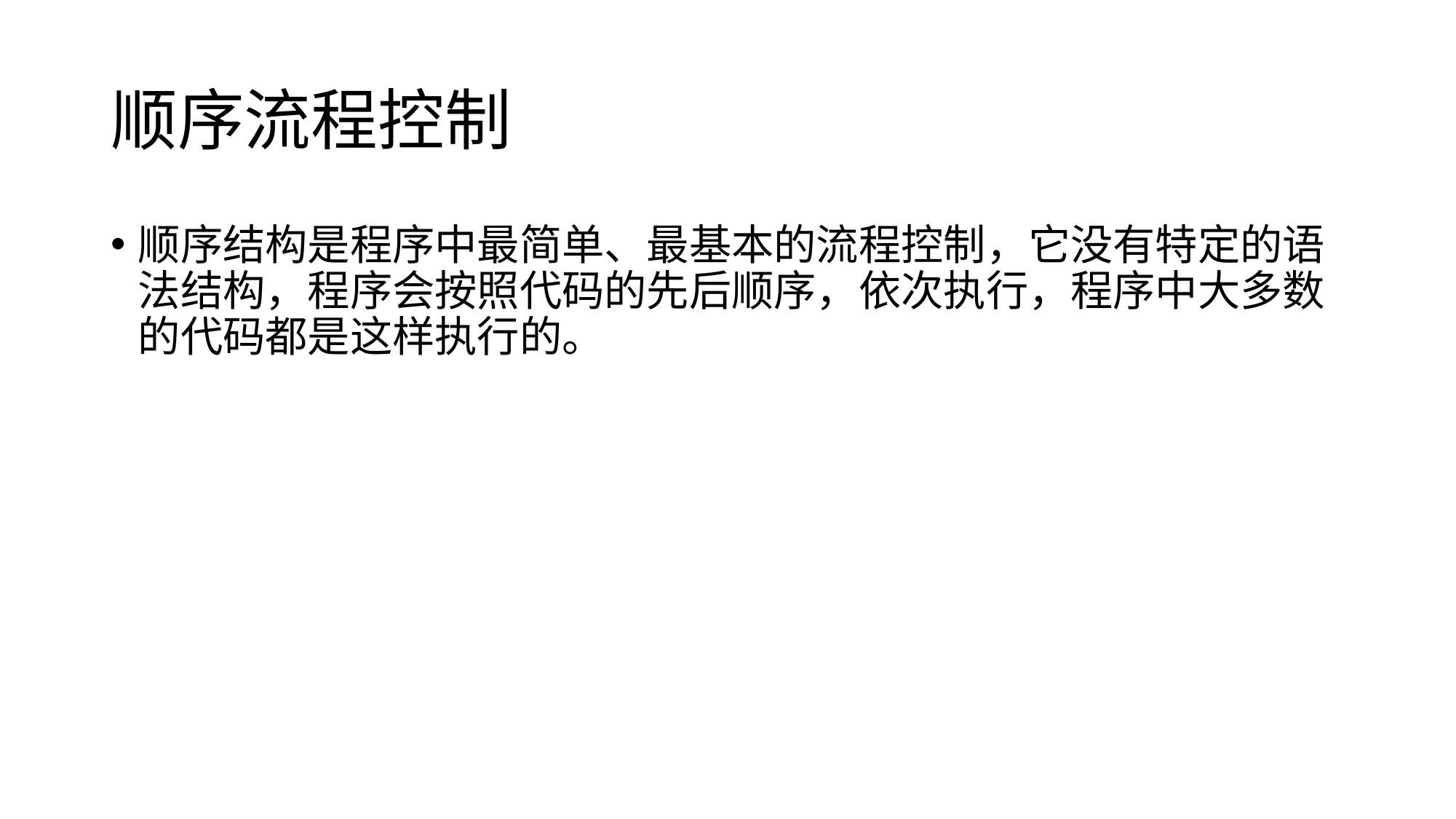

# 顺序流程控制
顺序结构是程序中最简单、最基本的流程控制，它没有特定的语法结构，程序会按照代码的先后顺序，依次执行，程序中大多数的代码都是这样执行的。